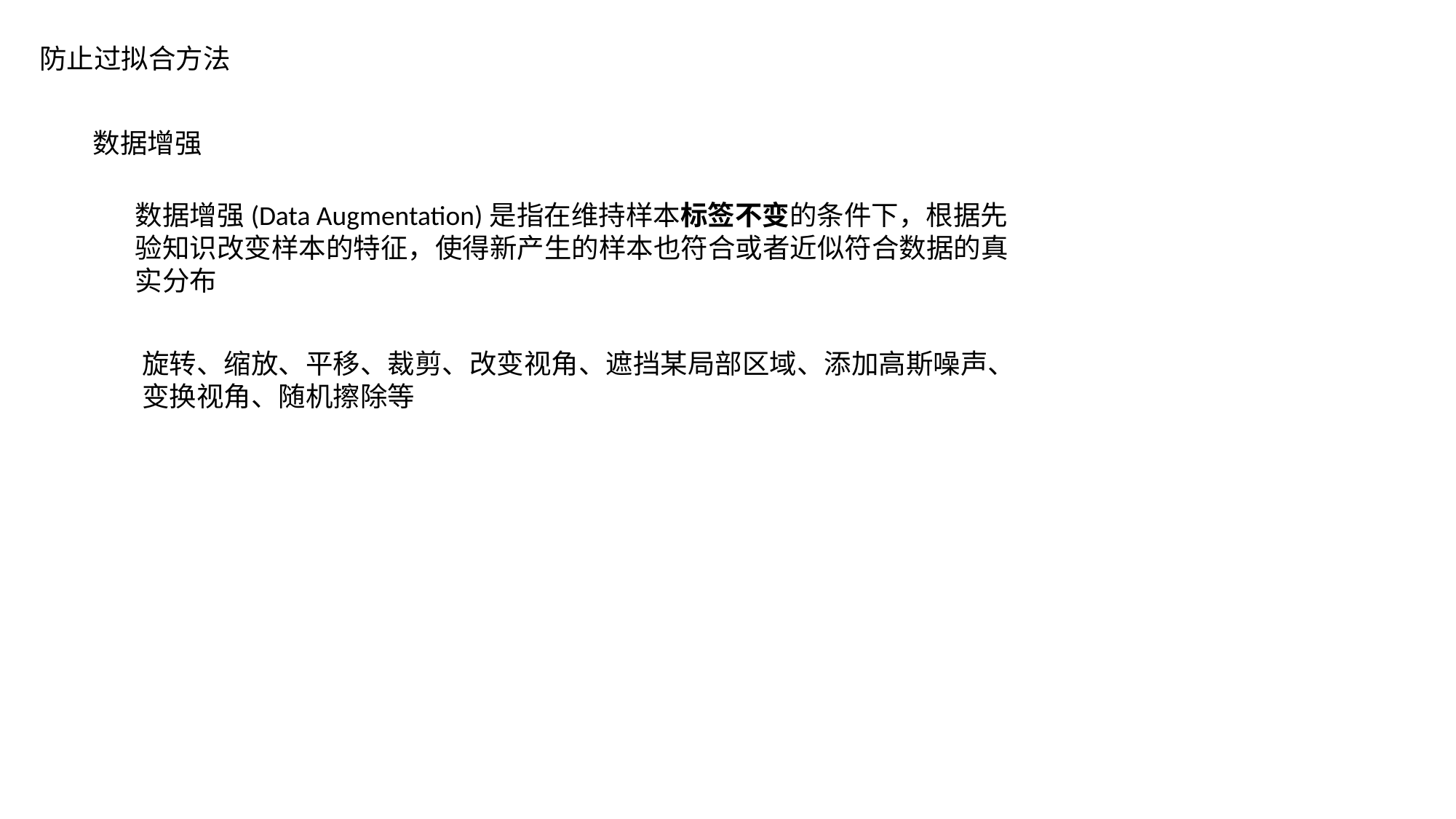

防止过拟合方法
数据增强
数据增强(Data Augmentation)是指在维持样本标签不变的条件下，根据先验知识改变样本的特征，使得新产生的样本也符合或者近似符合数据的真实分布
旋转、缩放、平移、裁剪、改变视角、遮挡某局部区域、添加高斯噪声、变换视角、随机擦除等